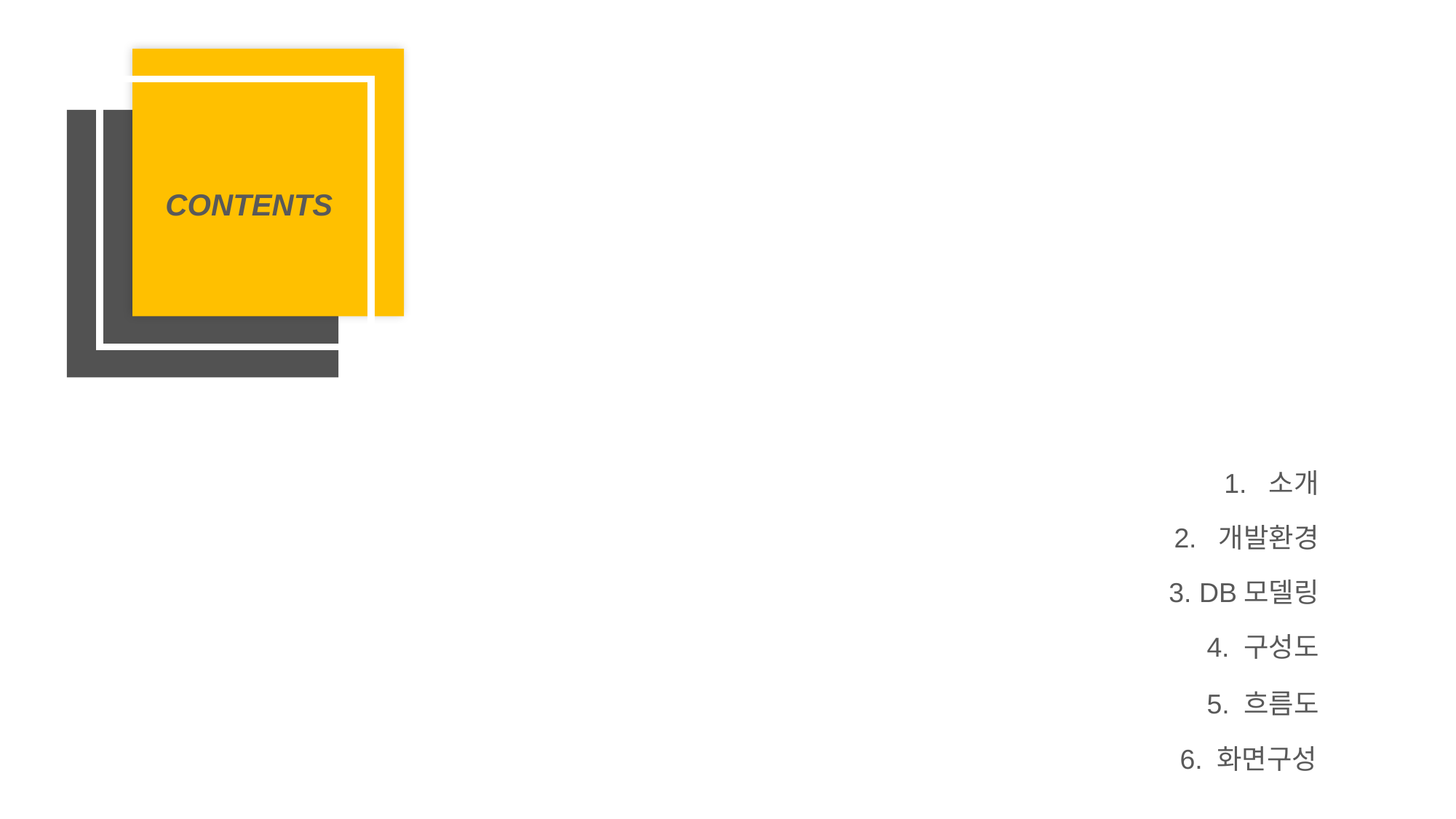

CONTENTS

1.  소개
 2.  개발환경
3. DB모델링
4. 구성도
5. 흐름도
6. 화면구성